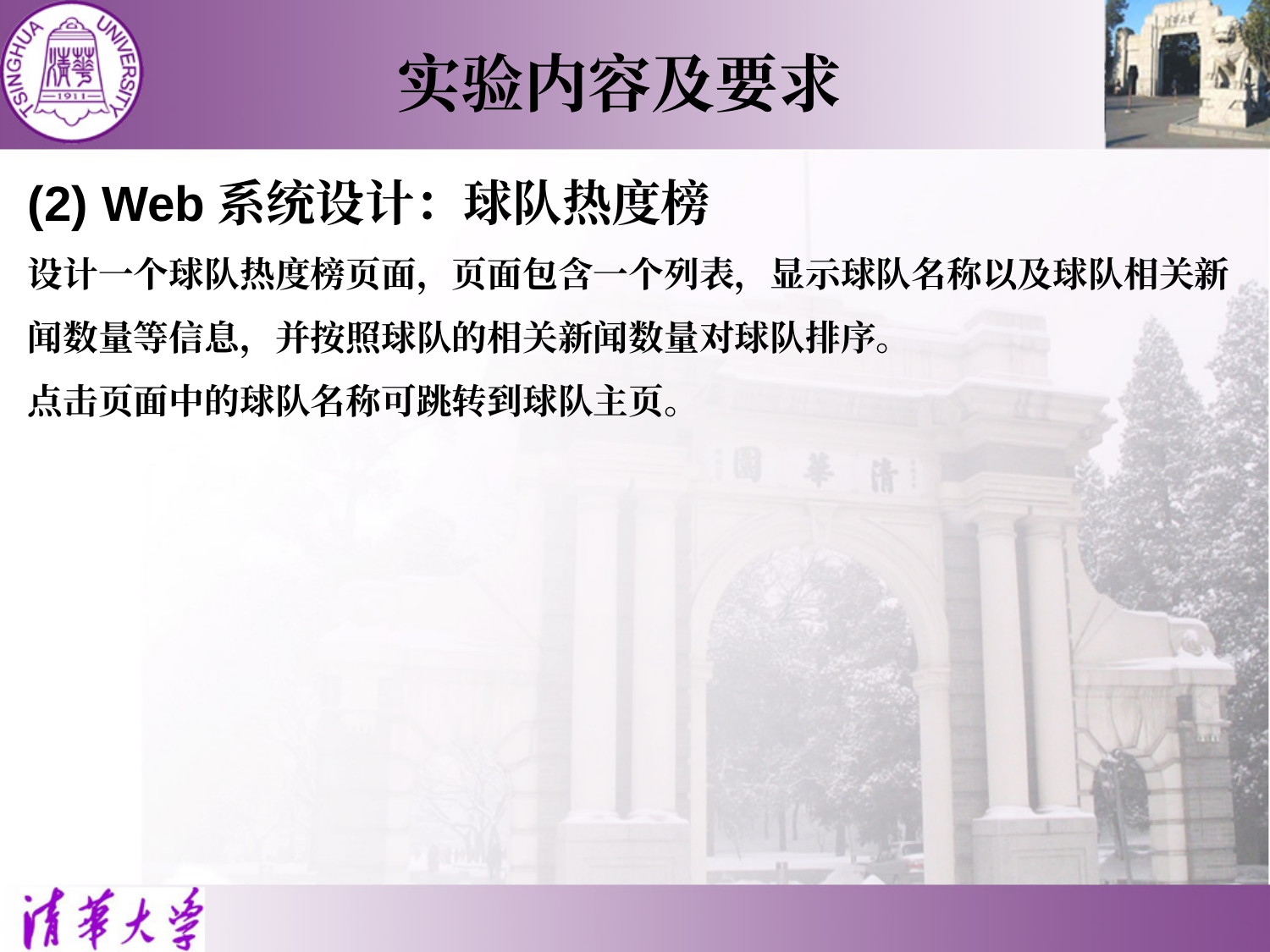

实验内容及要求
(2) Web系统设计：球队热度榜
设计一个球队热度榜页面，页面包含一个列表，显示球队名称以及球队相关新闻数量等信息，并按照球队的相关新闻数量对球队排序。
点击页面中的球队名称可跳转到球队主页。